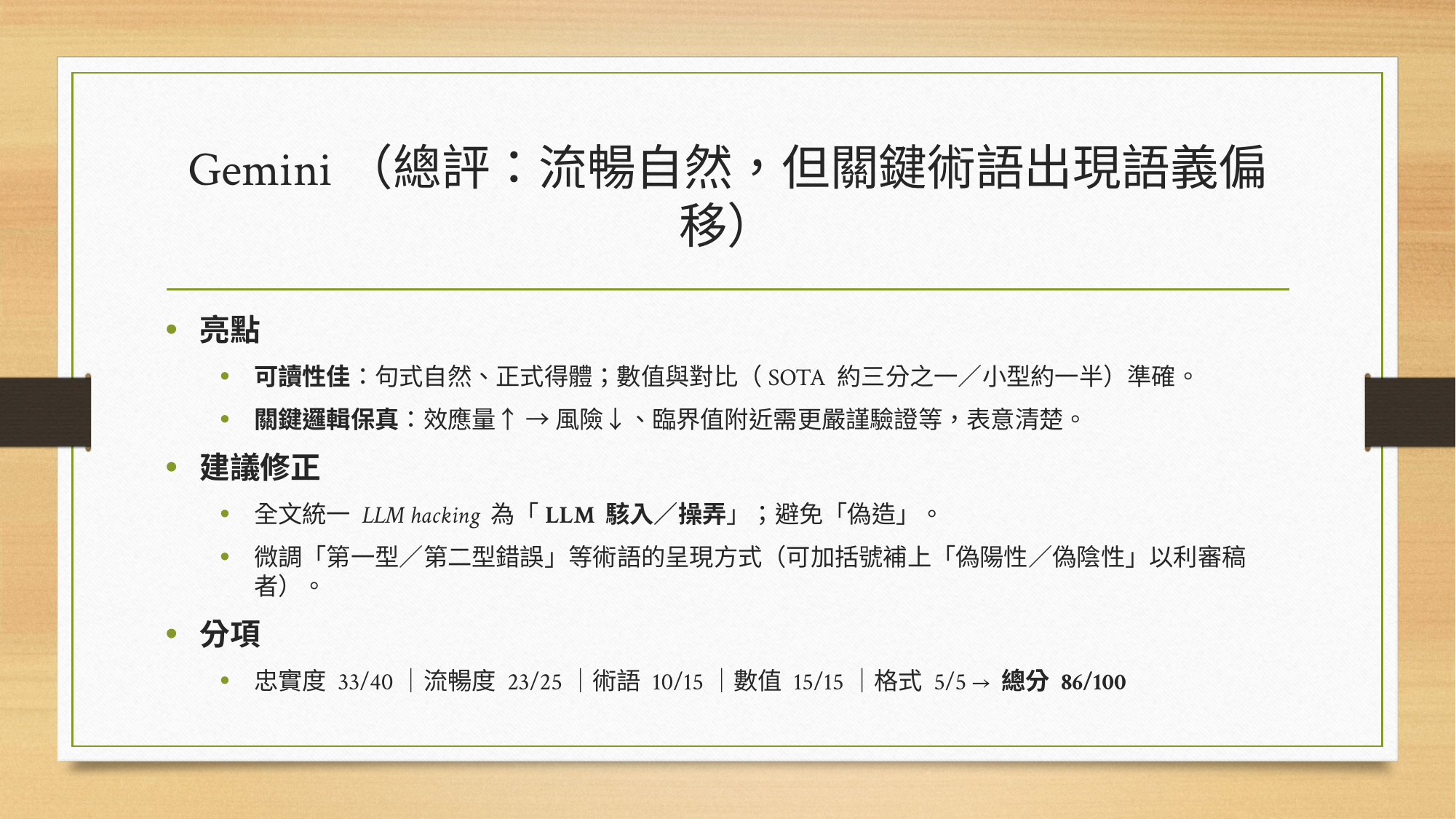

# Gemini（總評：流暢自然，但關鍵術語出現語義偏移）
亮點
可讀性佳：句式自然、正式得體；數值與對比（SOTA 約三分之一／小型約一半）準確。
關鍵邏輯保真：效應量↑ → 風險↓、臨界值附近需更嚴謹驗證等，表意清楚。
建議修正
全文統一 LLM hacking 為「LLM 駭入／操弄」；避免「偽造」。
微調「第一型／第二型錯誤」等術語的呈現方式（可加括號補上「偽陽性／偽陰性」以利審稿者）。
分項
忠實度 33/40｜流暢度 23/25｜術語 10/15｜數值 15/15｜格式 5/5 → 總分 86/100